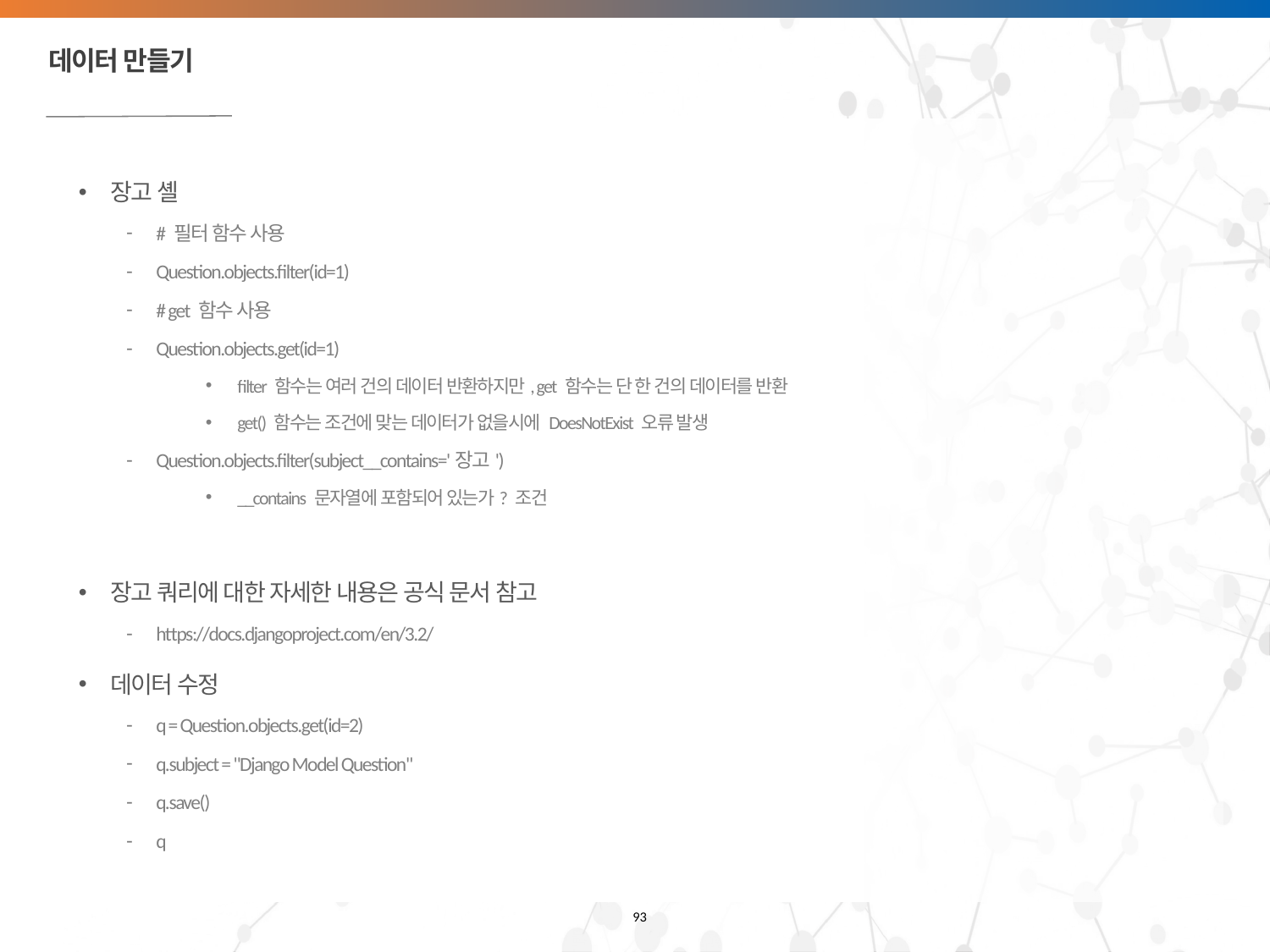

# 데이터 만들기

장고 셸
# 필터 함수 사용
Question.objects.filter(id=1)
# get 함수 사용
Question.objects.get(id=1)
filter 함수는 여러 건의 데이터 반환하지만, get 함수는 단 한 건의 데이터를 반환
get() 함수는 조건에 맞는 데이터가 없을시에 DoesNotExist 오류 발생
Question.objects.filter(subject__contains='장고')
__contains 문자열에 포함되어 있는가? 조건

장고 쿼리에 대한 자세한 내용은 공식 문서 참고
https://docs.djangoproject.com/en/3.2/
데이터 수정
q = Question.objects.get(id=2)
q.subject = "Django Model Question"
q.save()
q
93